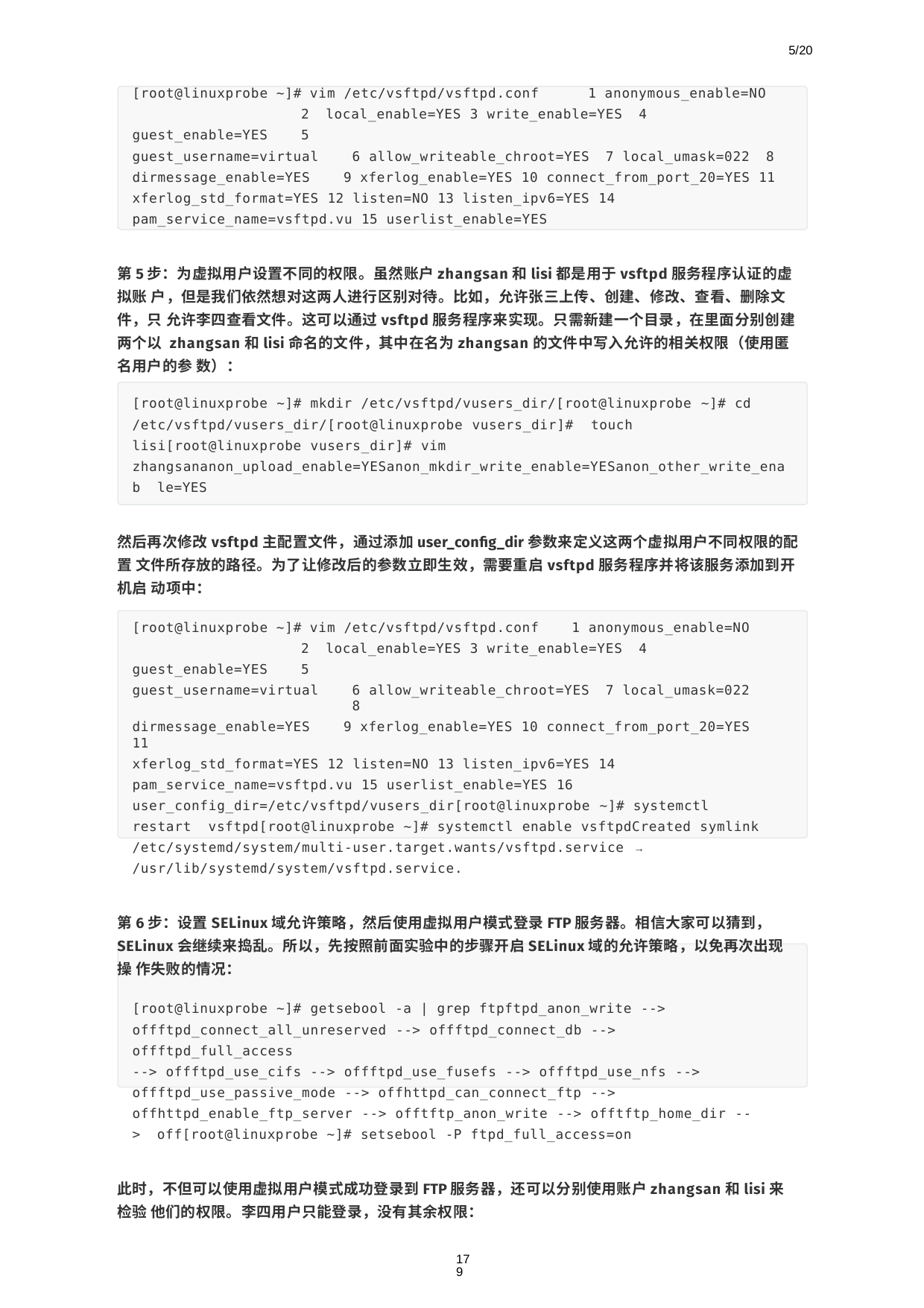

5/20

[root@linuxprobe ~]# vim /etc/vsftpd/vsftpd.conf	1 anonymous_enable=NO	2  local_enable=YES	3 write_enable=YES	4 guest_enable=YES	5
guest_username=virtual	6 allow_writeable_chroot=YES	7 local_umask=022	8
dirmessage_enable=YES	9 xferlog_enable=YES 10 connect_from_port_20=YES 11
xferlog_std_format=YES 12 listen=NO 13 listen_ipv6=YES 14
pam_service_name=vsftpd.vu 15 userlist_enable=YES

第5步：为虚拟用户设置不同的权限。虽然账户zhangsan和lisi都是用于vsftpd服务程序认证的虚拟账 户，但是我们依然想对这两人进行区别对待。比如，允许张三上传、创建、修改、查看、删除文件，只 允许李四查看文件。这可以通过vsftpd服务程序来实现。只需新建一个目录，在里面分别创建两个以 zhangsan和lisi命名的文件，其中在名为zhangsan的文件中写入允许的相关权限（使用匿名用户的参 数）：

[root@linuxprobe ~]# mkdir /etc/vsftpd/vusers_dir/[root@linuxprobe ~]# cd
/etc/vsftpd/vusers_dir/[root@linuxprobe vusers_dir]#  touch  lisi[root@linuxprobe vusers_dir]# vim  zhangsananon_upload_enable=YESanon_mkdir_write_enable=YESanon_other_write_enab  le=YES

然后再次修改vsftpd主配置文件，通过添加user_config_dir参数来定义这两个虚拟用户不同权限的配置 文件所存放的路径。为了让修改后的参数立即生效，需要重启vsftpd服务程序并将该服务添加到开机启 动项中：

[root@linuxprobe ~]# vim /etc/vsftpd/vsftpd.conf	1 anonymous_enable=NO	2  local_enable=YES	3 write_enable=YES	4 guest_enable=YES	5
guest_username=virtual	6 allow_writeable_chroot=YES	7 local_umask=022	8
dirmessage_enable=YES	9 xferlog_enable=YES 10 connect_from_port_20=YES 11
xferlog_std_format=YES 12 listen=NO 13 listen_ipv6=YES 14
pam_service_name=vsftpd.vu 15 userlist_enable=YES 16  user_config_dir=/etc/vsftpd/vusers_dir[root@linuxprobe ~]# systemctl restart  vsftpd[root@linuxprobe ~]# systemctl enable vsftpdCreated symlink
/etc/systemd/system/multi-user.target.wants/vsftpd.service →
/usr/lib/systemd/system/vsftpd.service.

第6步：设置SELinux域允许策略，然后使用虚拟用户模式登录FTP服务器。相信大家可以猜到，  SELinux会继续来捣乱。所以，先按照前面实验中的步骤开启SELinux域的允许策略，以免再次出现操 作失败的情况：

[root@linuxprobe ~]# getsebool -a | grep ftpftpd_anon_write -->  offftpd_connect_all_unreserved --> offftpd_connect_db --> offftpd_full_access
--> offftpd_use_cifs --> offftpd_use_fusefs --> offftpd_use_nfs -->  offftpd_use_passive_mode --> offhttpd_can_connect_ftp -->  offhttpd_enable_ftp_server --> offtftp_anon_write --> offtftp_home_dir -->  off[root@linuxprobe ~]# setsebool -P ftpd_full_access=on

此时，不但可以使用虚拟用户模式成功登录到FTP服务器，还可以分别使用账户zhangsan和lisi来检验 他们的权限。李四用户只能登录，没有其余权限：

179